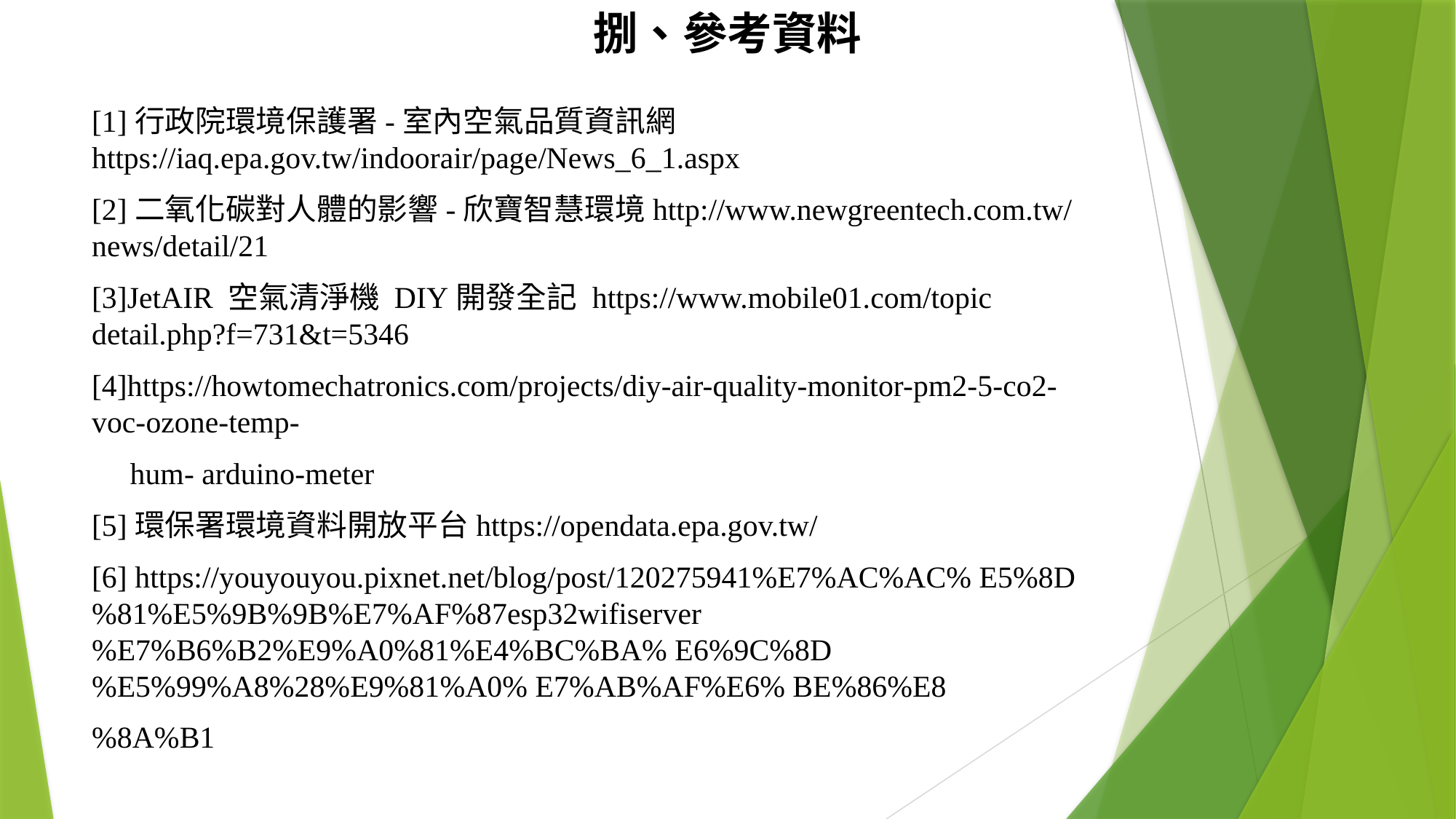

# 捌、參考資料
[1]行政院環境保護署­­­­-室內空氣品質資訊網 https://iaq.epa.gov.tw/indoorair/page/News_6_1.aspx
[2]二氧化碳對人體的影響-欣寶智慧環境http://www.newgreentech.com.tw/news/detail/21
[3]JetAIR 空氣清淨機 DIY開發全記 https://www.mobile01.com/topic detail.php?f=731&t=5346
[4]https://howtomechatronics.com/projects/diy-air-quality-monitor-pm2-5-co2-voc-ozone-temp-
     hum- arduino-meter
[5]環保署環境資料開放平台https://opendata.epa.gov.tw/
[6] https://youyouyou.pixnet.net/blog/post/120275941%E7%AC%AC% E5%8D%81%E5%9B%9B%E7%AF%87esp32wifiserver%E7%B6%B2%E9%A0%81%E4%BC%BA% E6%9C%8D%E5%99%A8%28%E9%81%A0% E7%AB%AF%E6% BE%86%E8
%8A%B1